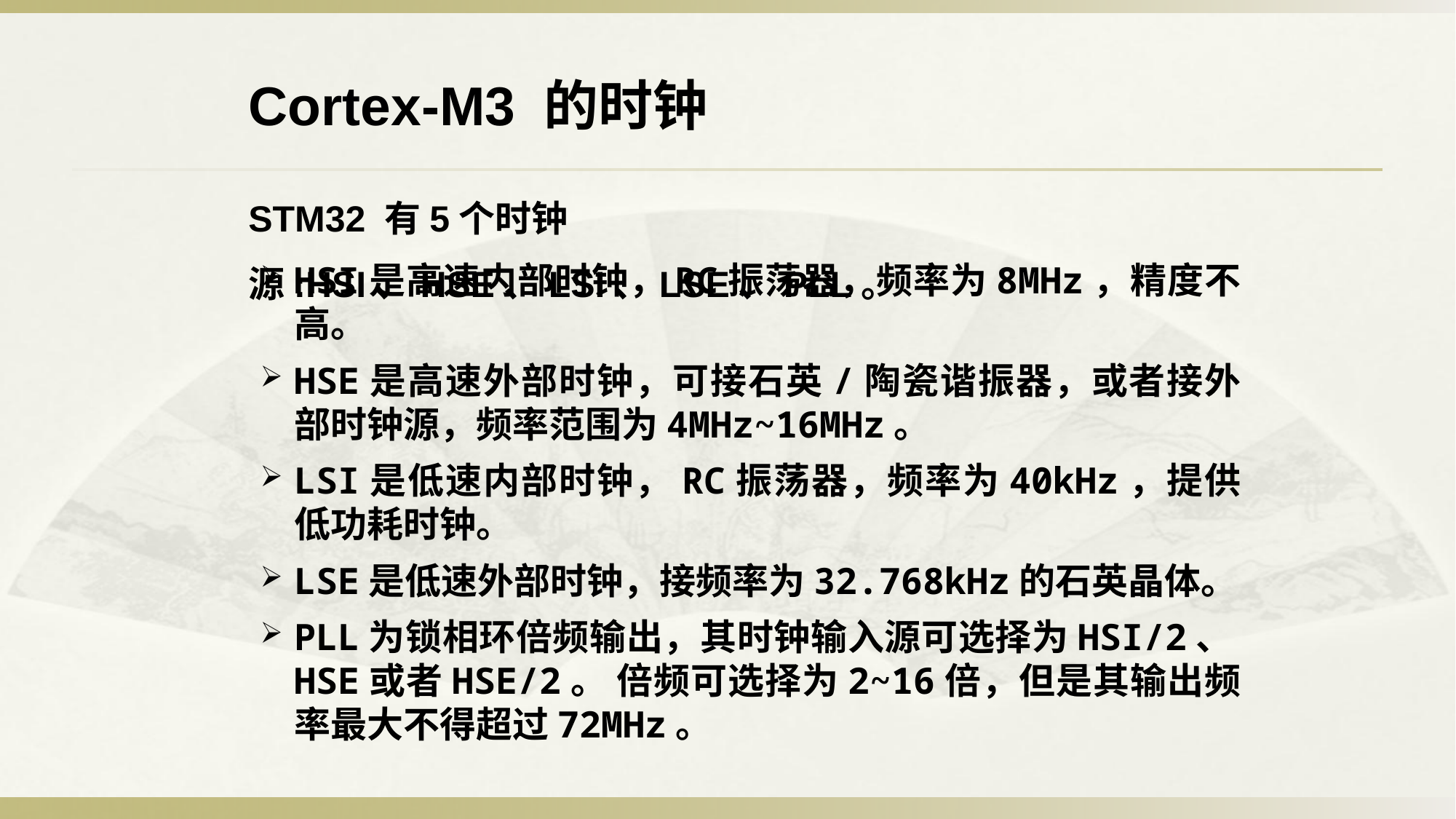

Cortex-M3 的时钟
STM32 有5个时钟源:HSI、HSE、LSI、LSE、PLL。
HSI是高速内部时钟，RC振荡器，频率为8MHz，精度不高。
HSE是高速外部时钟，可接石英/陶瓷谐振器，或者接外部时钟源，频率范围为4MHz~16MHz。
LSI是低速内部时钟，RC振荡器，频率为40kHz，提供低功耗时钟。
LSE是低速外部时钟，接频率为32.768kHz的石英晶体。
PLL为锁相环倍频输出，其时钟输入源可选择为HSI/2、HSE或者HSE/2。 倍频可选择为2~16倍，但是其输出频率最大不得超过72MHz。